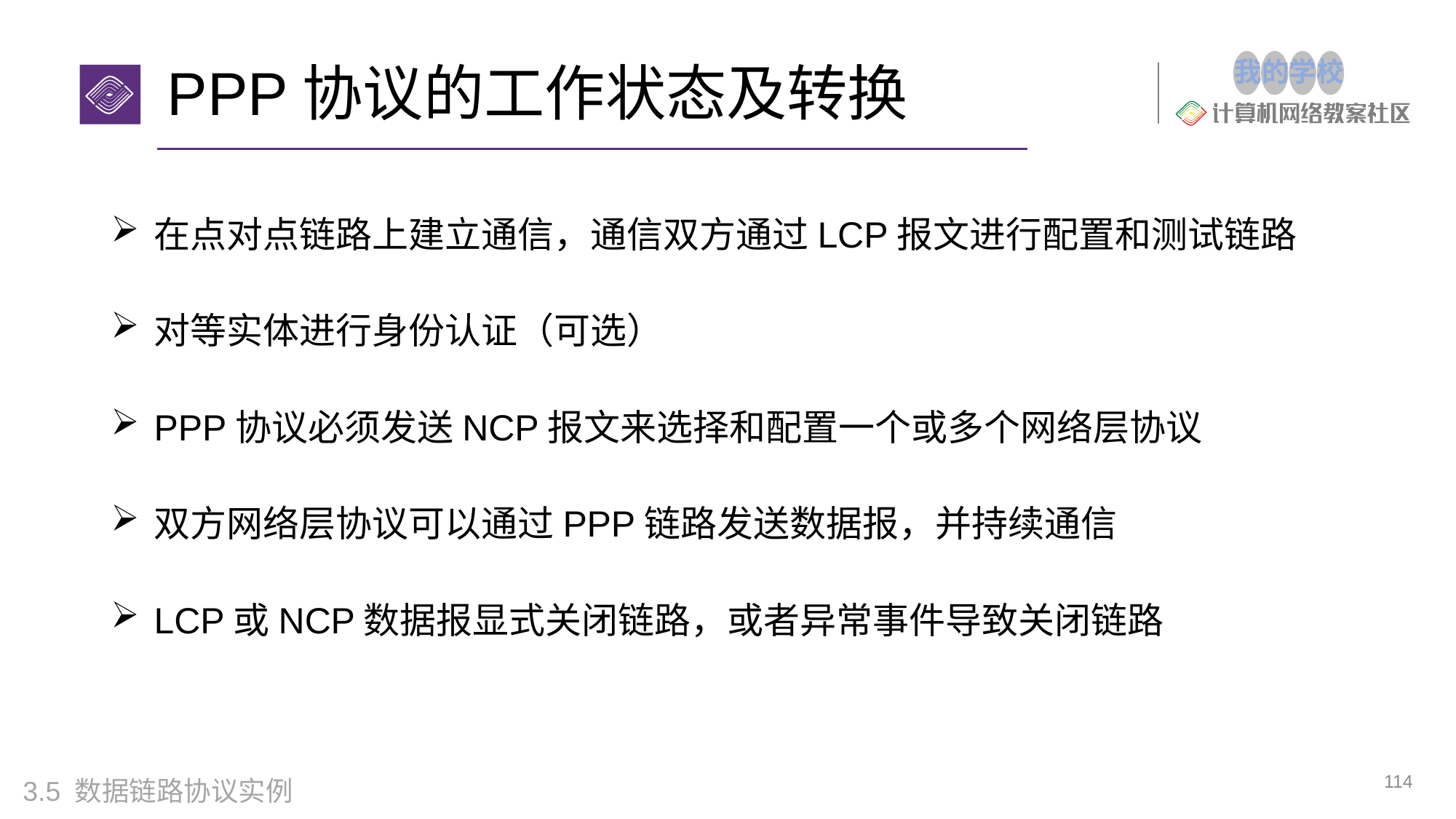

# PPP协议的工作状态及转换
在点对点链路上建立通信，通信双方通过LCP报文进行配置和测试链路
对等实体进行身份认证（可选）
PPP协议必须发送NCP报文来选择和配置一个或多个网络层协议
双方网络层协议可以通过PPP链路发送数据报，并持续通信
LCP或NCP数据报显式关闭链路，或者异常事件导致关闭链路
114
3.5 数据链路协议实例